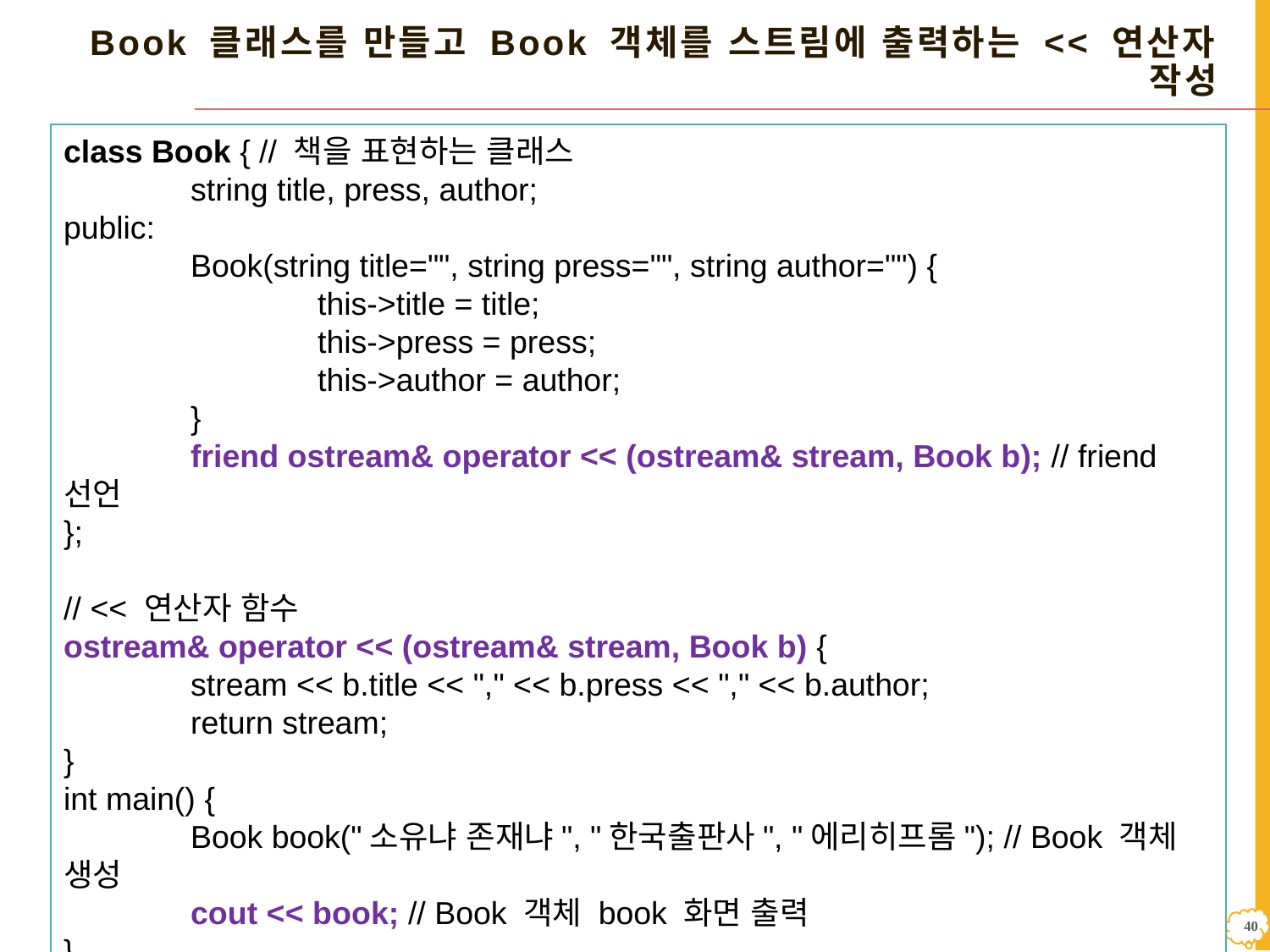

# Book 클래스를 만들고 Book 객체를 스트림에 출력하는 << 연산자 작성
class Book { // 책을 표현하는 클래스
	string title, press, author;
public:
	Book(string title="", string press="", string author="") {
		this->title = title;
		this->press = press;
		this->author = author;
	}
	friend ostream& operator << (ostream& stream, Book b); // friend 선언
};

// << 연산자 함수
ostream& operator << (ostream& stream, Book b) {
	stream << b.title << "," << b.press << "," << b.author;
	return stream;
}
int main() {
	Book book("소유냐 존재냐", "한국출판사", "에리히프롬"); // Book 객체 생성
	cout << book; // Book 객체 book 화면 출력
}
40